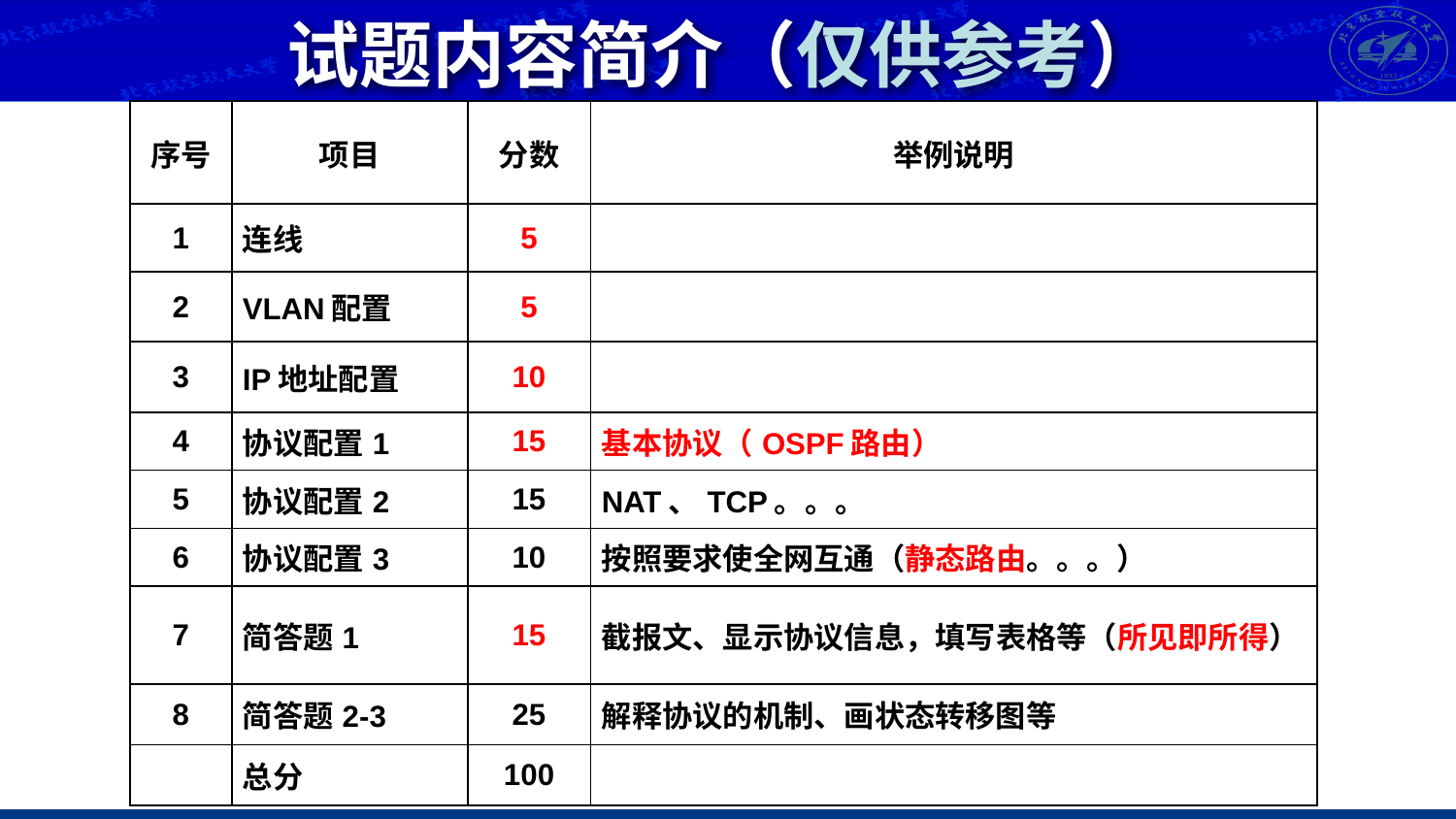

# 试题内容简介（仅供参考）
| 序号 | 项目 | 分数 | 举例说明 |
| --- | --- | --- | --- |
| 1 | 连线 | 5 |  |
| 2 | VLAN配置 | 5 |  |
| 3 | IP地址配置 | 10 |  |
| 4 | 协议配置1 | 15 | 基本协议（OSPF路由） |
| 5 | 协议配置2 | 15 | NAT、TCP。。。 |
| 6 | 协议配置3 | 10 | 按照要求使全网互通（静态路由。。。） |
| 7 | 简答题1 | 15 | 截报文、显示协议信息，填写表格等（所见即所得） |
| 8 | 简答题2-3 | 25 | 解释协议的机制、画状态转移图等 |
|  | 总分 | 100 |  |